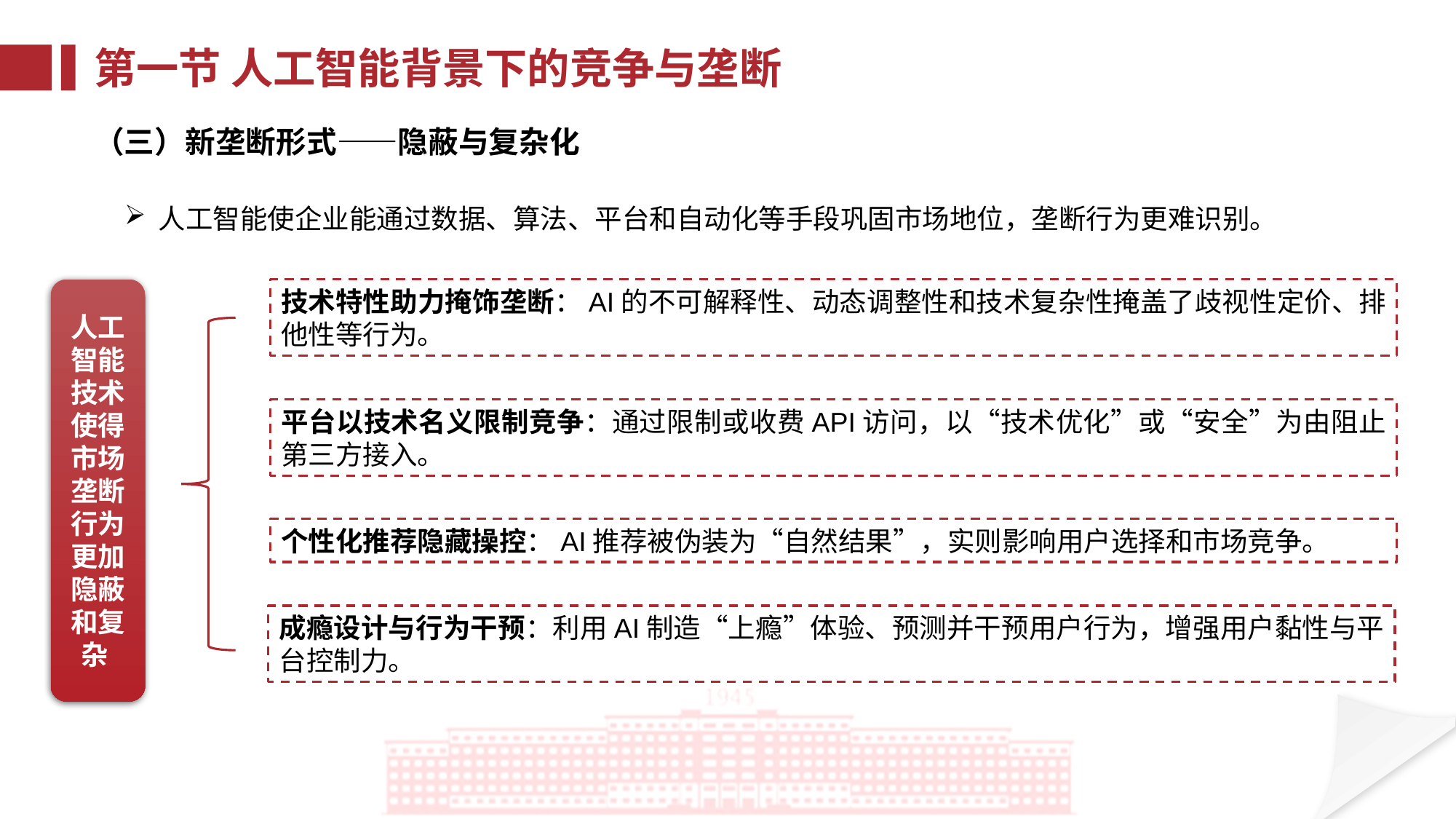

第一节 人工智能背景下的竞争与垄断
（三）新垄断形式——隐蔽与复杂化
人工智能使企业能通过数据、算法、平台和自动化等手段巩固市场地位，垄断行为更难识别。
人工智能技术使得市场垄断行为更加隐蔽和复杂
技术特性助力掩饰垄断：AI的不可解释性、动态调整性和技术复杂性掩盖了歧视性定价、排他性等行为。

平台以技术名义限制竞争：通过限制或收费API访问，以“技术优化”或“安全”为由阻止第三方接入。
个性化推荐隐藏操控：AI推荐被伪装为“自然结果”，实则影响用户选择和市场竞争。
成瘾设计与行为干预：利用AI制造“上瘾”体验、预测并干预用户行为，增强用户黏性与平台控制力。